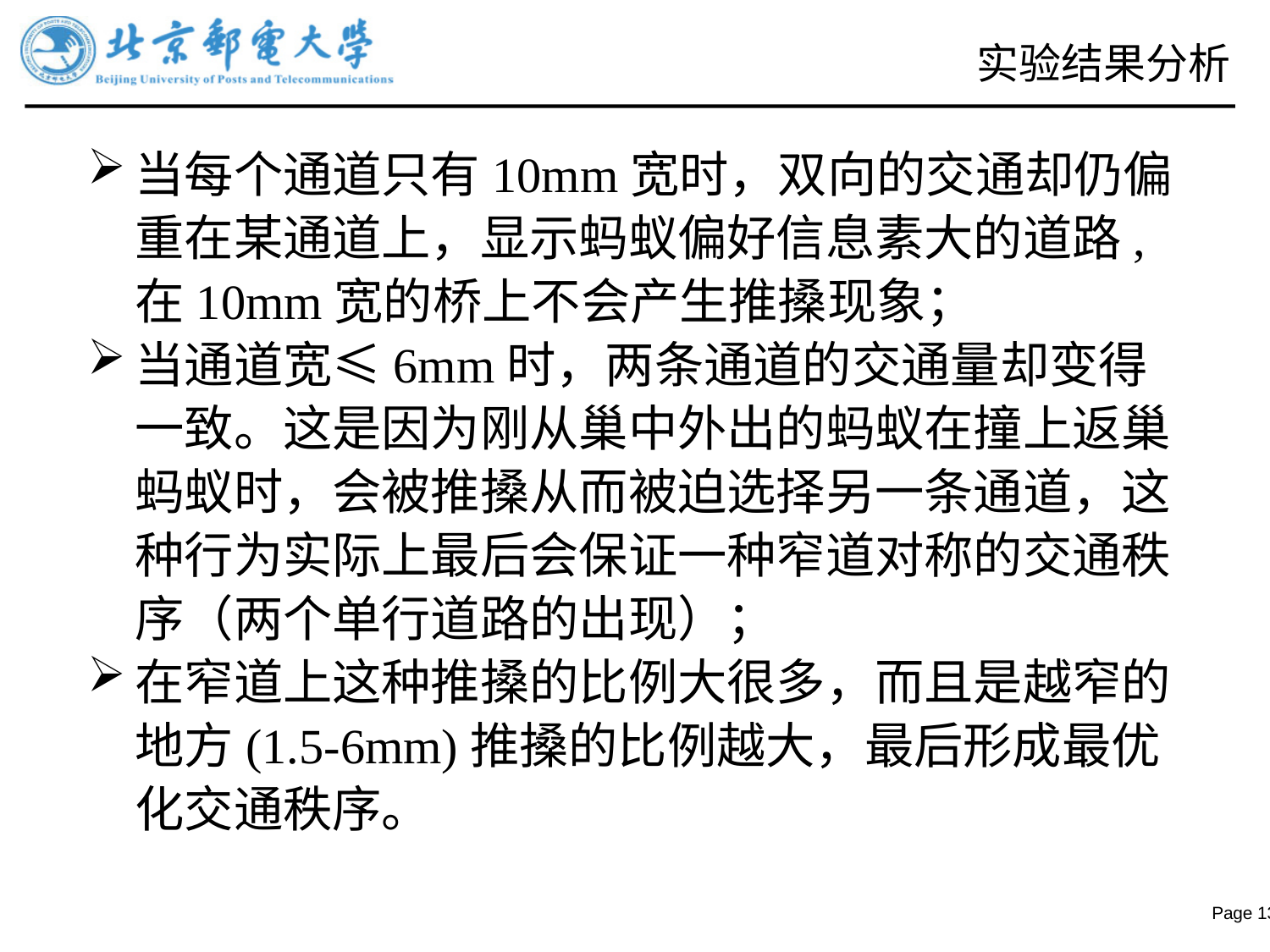

# 实验结果分析
当每个通道只有10mm宽时，双向的交通却仍偏重在某通道上，显示蚂蚁偏好信息素大的道路,在10mm宽的桥上不会产生推搡现象；
当通道宽≤6mm时，两条通道的交通量却变得一致。这是因为刚从巢中外出的蚂蚁在撞上返巢蚂蚁时，会被推搡从而被迫选择另一条通道，这种行为实际上最后会保证一种窄道对称的交通秩序（两个单行道路的出现）；
在窄道上这种推搡的比例大很多，而且是越窄的地方(1.5-6mm)推搡的比例越大，最后形成最优化交通秩序。